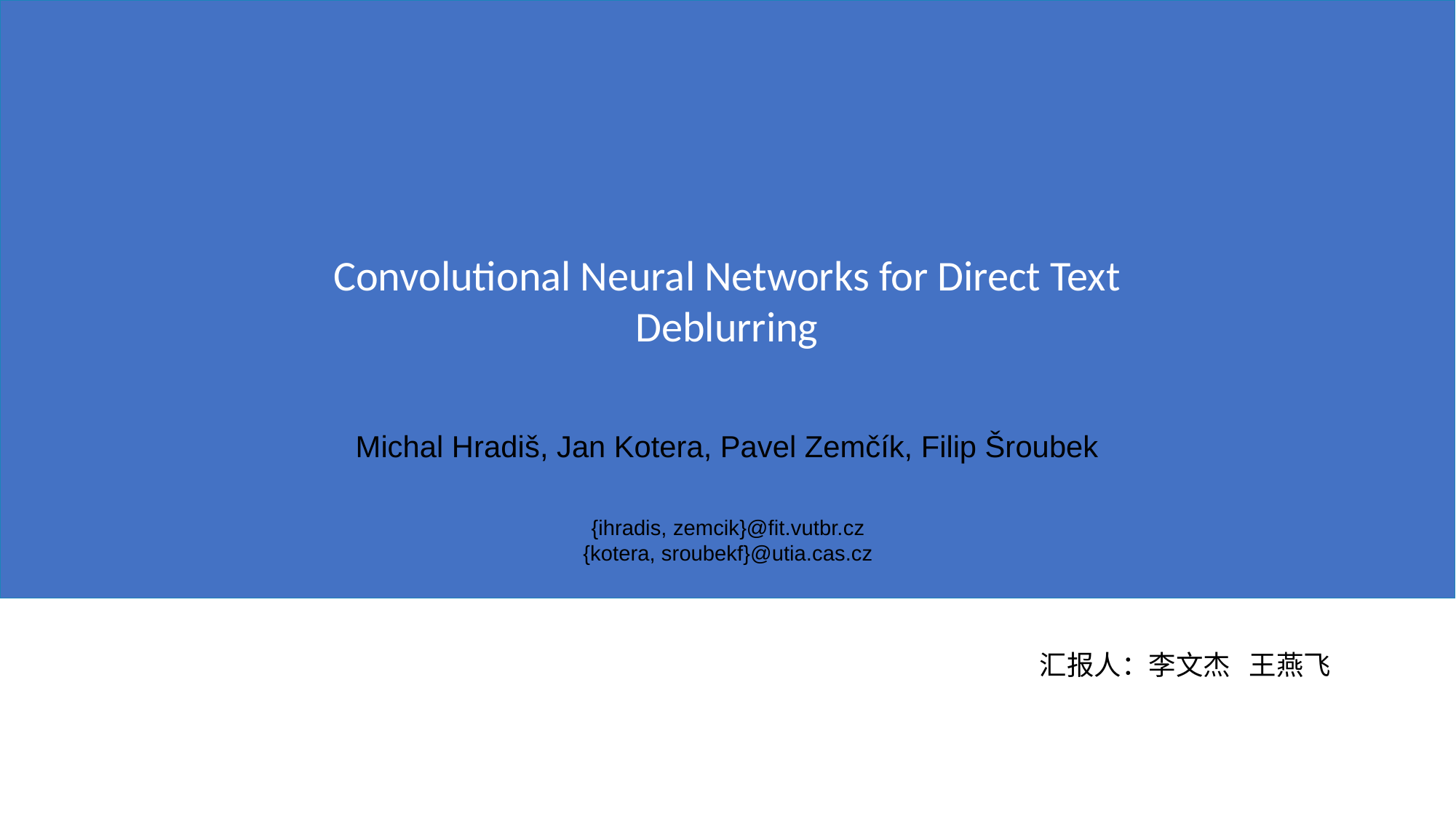

Convolutional Neural Networks for Direct Text Deblurring
Michal Hradiš, Jan Kotera, Pavel Zemčík, Filip Šroubek

{ihradis, zemcik}@fit.vutbr.cz
{kotera, sroubekf}@utia.cas.cz
汇报人：李文杰   王燕飞